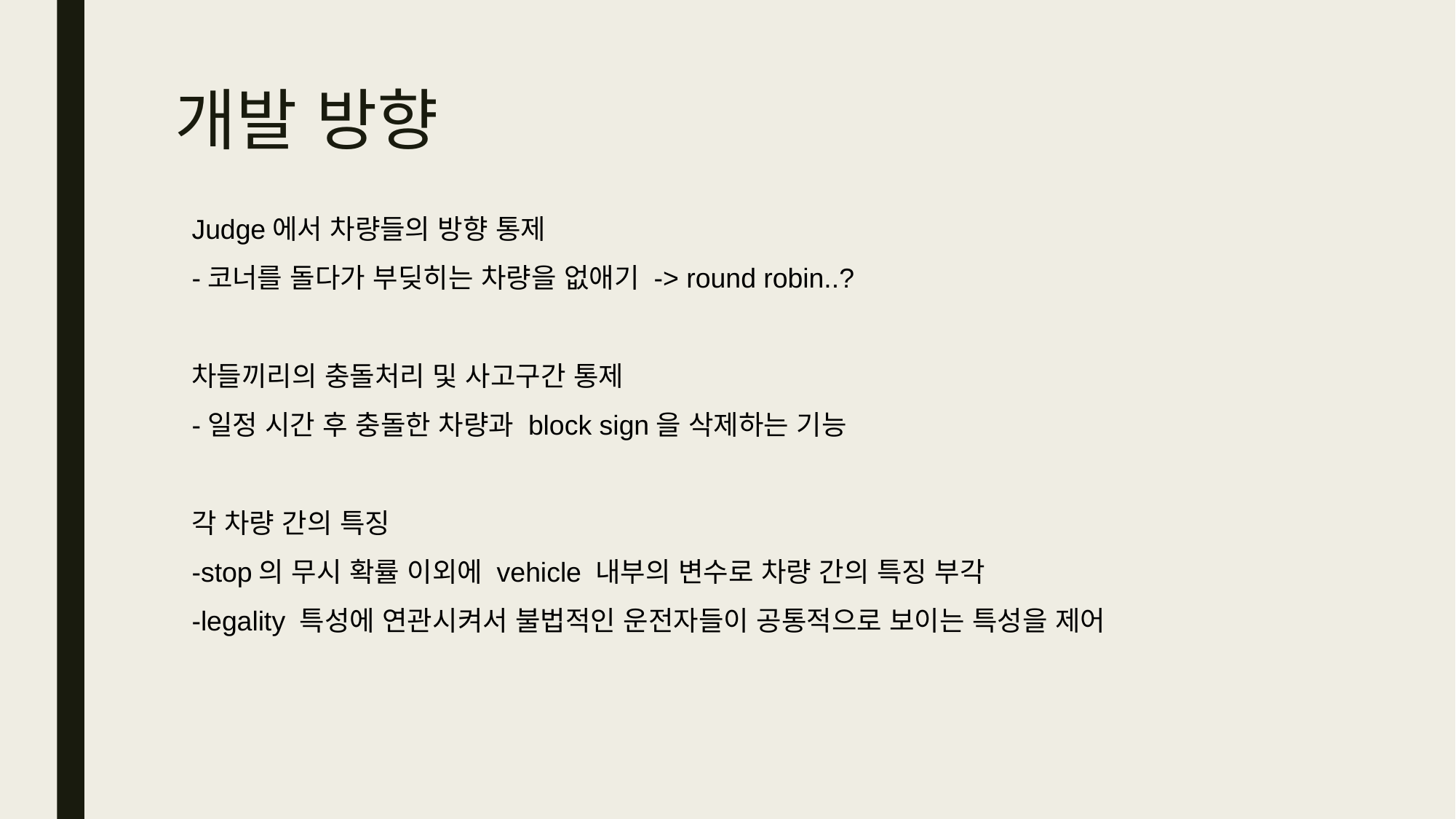

# 개발 방향
Judge에서 차량들의 방향 통제
-코너를 돌다가 부딪히는 차량을 없애기 -> round robin..?

차들끼리의 충돌처리 및 사고구간 통제
-일정 시간 후 충돌한 차량과 block sign을 삭제하는 기능

각 차량 간의 특징
-stop의 무시 확률 이외에 vehicle 내부의 변수로 차량 간의 특징 부각
-legality 특성에 연관시켜서 불법적인 운전자들이 공통적으로 보이는 특성을 제어